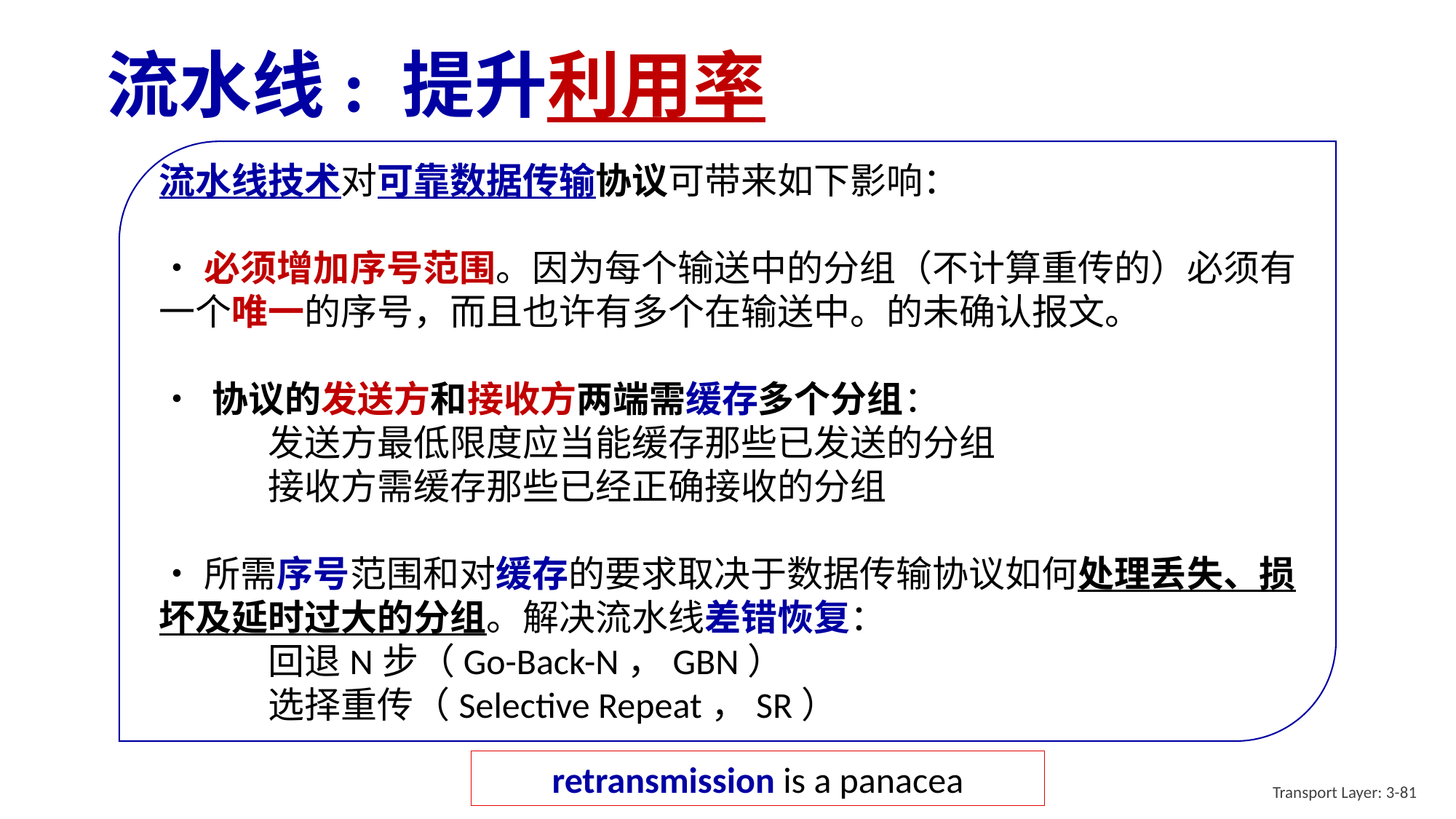

# 流水线: 提升利用率
流水线技术对可靠数据传输协议可带来如下影响：

•必须增加序号范围。因为每个输送中的分组（不计算重传的）必须有一个唯一的序号，而且也许有多个在输送中。的未确认报文。

• 协议的发送方和接收方两端需缓存多个分组：
 	发送方最低限度应当能缓存那些已发送的分组
	接收方需缓存那些已经正确接收的分组

•所需序号范围和对缓存的要求取决于数据传输协议如何处理丢失、损坏及延时过大的分组。解决流水线差错恢复：
	回退N步（Go-Back-N，GBN）
	选择重传（Selective Repeat，SR）
retransmission is a panacea
Transport Layer: 3-81